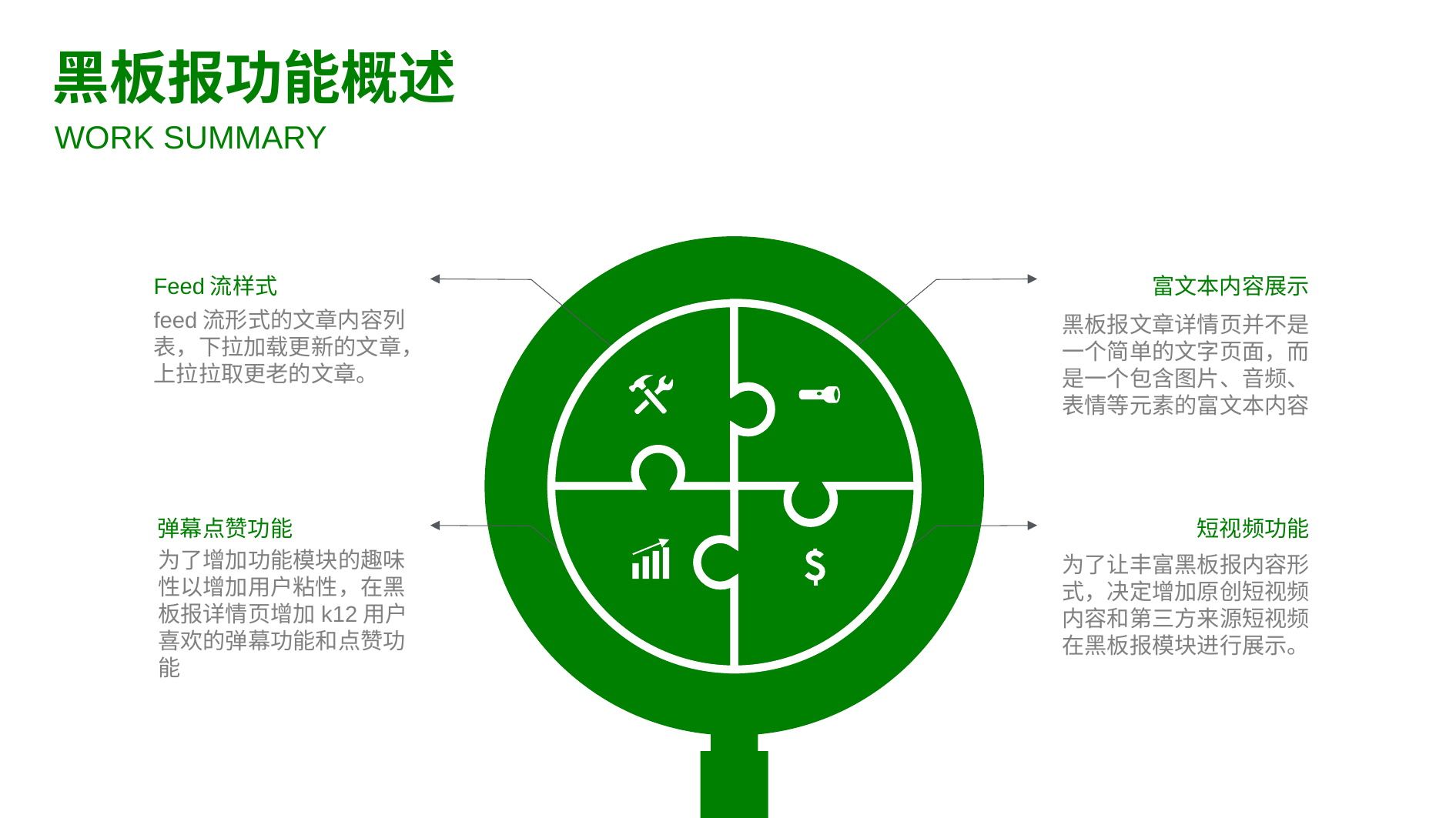

黑板报功能概述
WORK SUMMARY
Feed流样式
富文本内容展示

feed流形式的文章内容列表，下拉加载更新的文章，上拉拉取更老的文章。
黑板报文章详情页并不是一个简单的文字页面，而是一个包含图片、音频、表情等元素的富文本内容

弹幕点赞功能
短视频功能

为了增加功能模块的趣味性以增加用户粘性，在黑板报详情页增加k12用户喜欢的弹幕功能和点赞功能
为了让丰富黑板报内容形式，决定增加原创短视频内容和第三方来源短视频在黑板报模块进行展示。